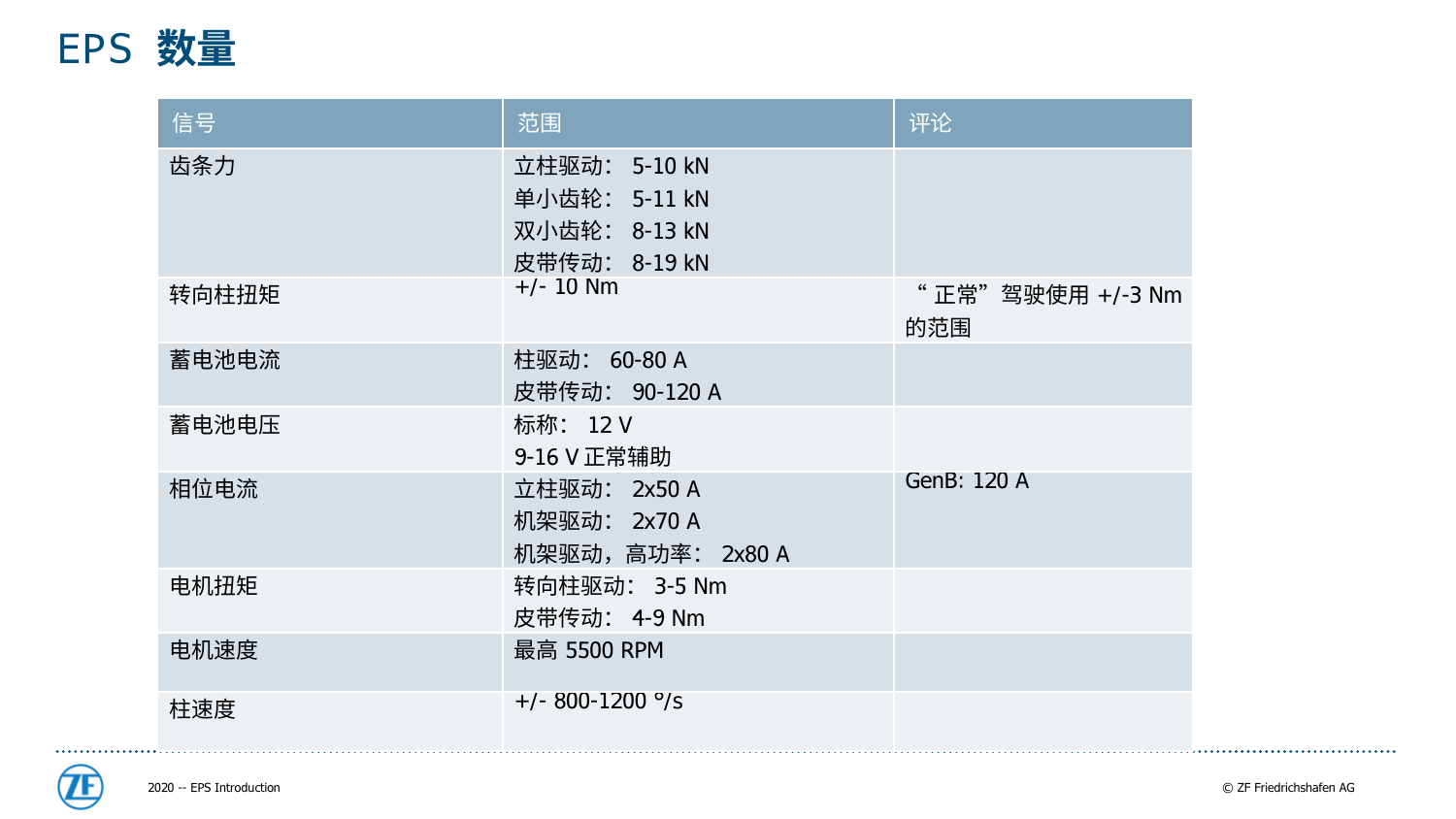

# EPS 数量
| 信号 | 范围 | 评论 |
| --- | --- | --- |
| 齿条力 | 立柱驱动：5-10 kN 单小齿轮：5-11 kN 双小齿轮：8-13 kN 皮带传动：8-19 kN |  |
| 转向柱扭矩 | +/- 10 Nm | “正常”驾驶使用+/-3 Nm的范围 |
| 蓄电池电流 | 柱驱动：60-80 A 皮带传动：90-120 A |  |
| 蓄电池电压 | 标称：12 V 9-16 V正常辅助 |  |
| 相位电流 | 立柱驱动：2x50 A 机架驱动：2x70 A 机架驱动，高功率：2x80 A | GenB: 120 A |
| 电机扭矩 | 转向柱驱动：3-5 Nm 皮带传动：4-9 Nm |  |
| 电机速度 | 最高5500 RPM |  |
| 柱速度 | +/- 800-1200 °/s |  |
2020 -- EPS Introduction